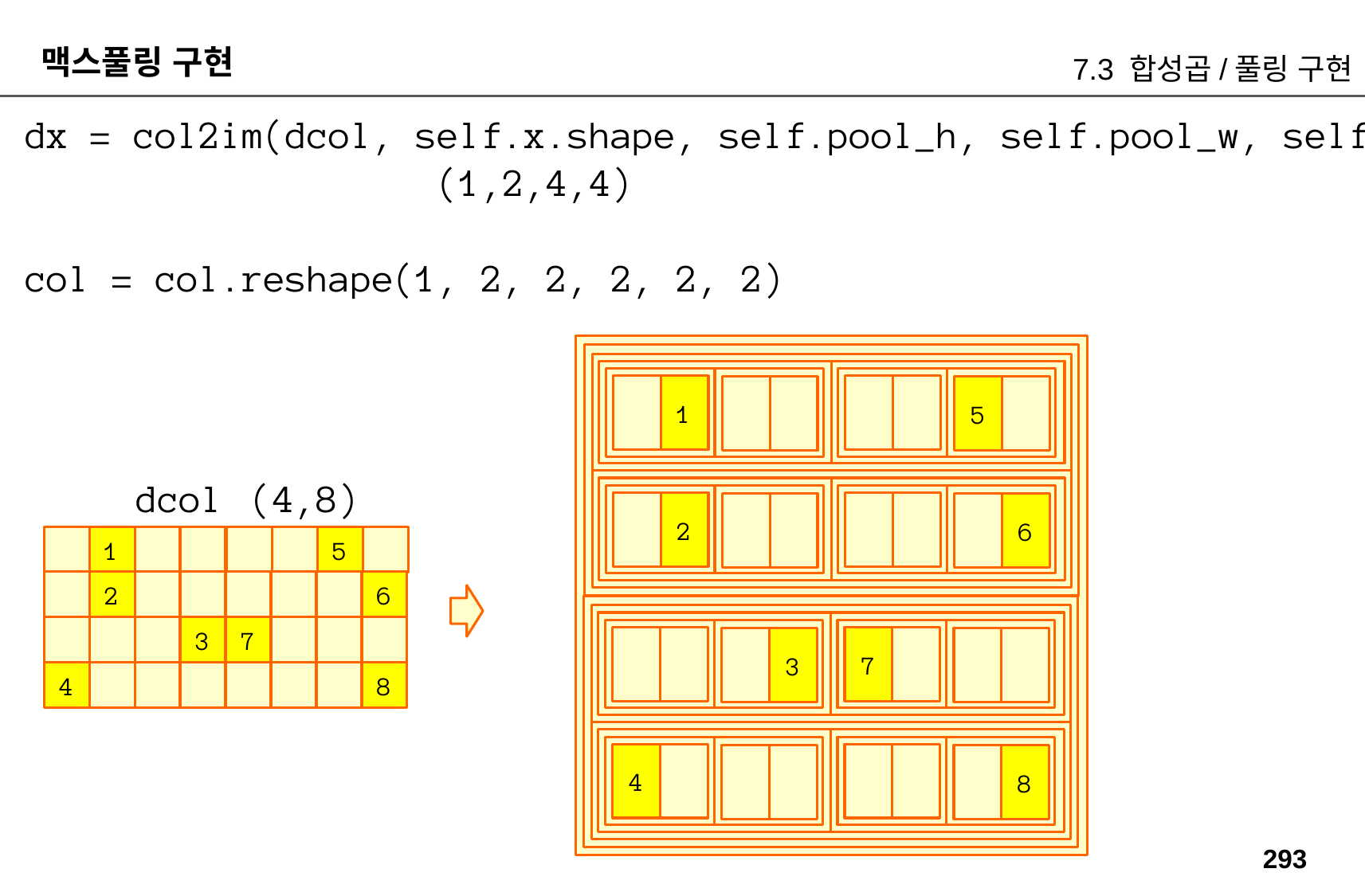

맥스풀링 구현
7.3 합성곱/풀링 구현
dx = col2im(dcol, self.x.shape, self.pool_h, self.pool_w, self.stride=2, self.pad)
                   (1,2,4,4)

col = col.reshape(1, 2, 2, 2, 2, 2)

1

5

dcol
(4,8)

2

6

1

5

2

6

3
7

7

3

4

8

4

8